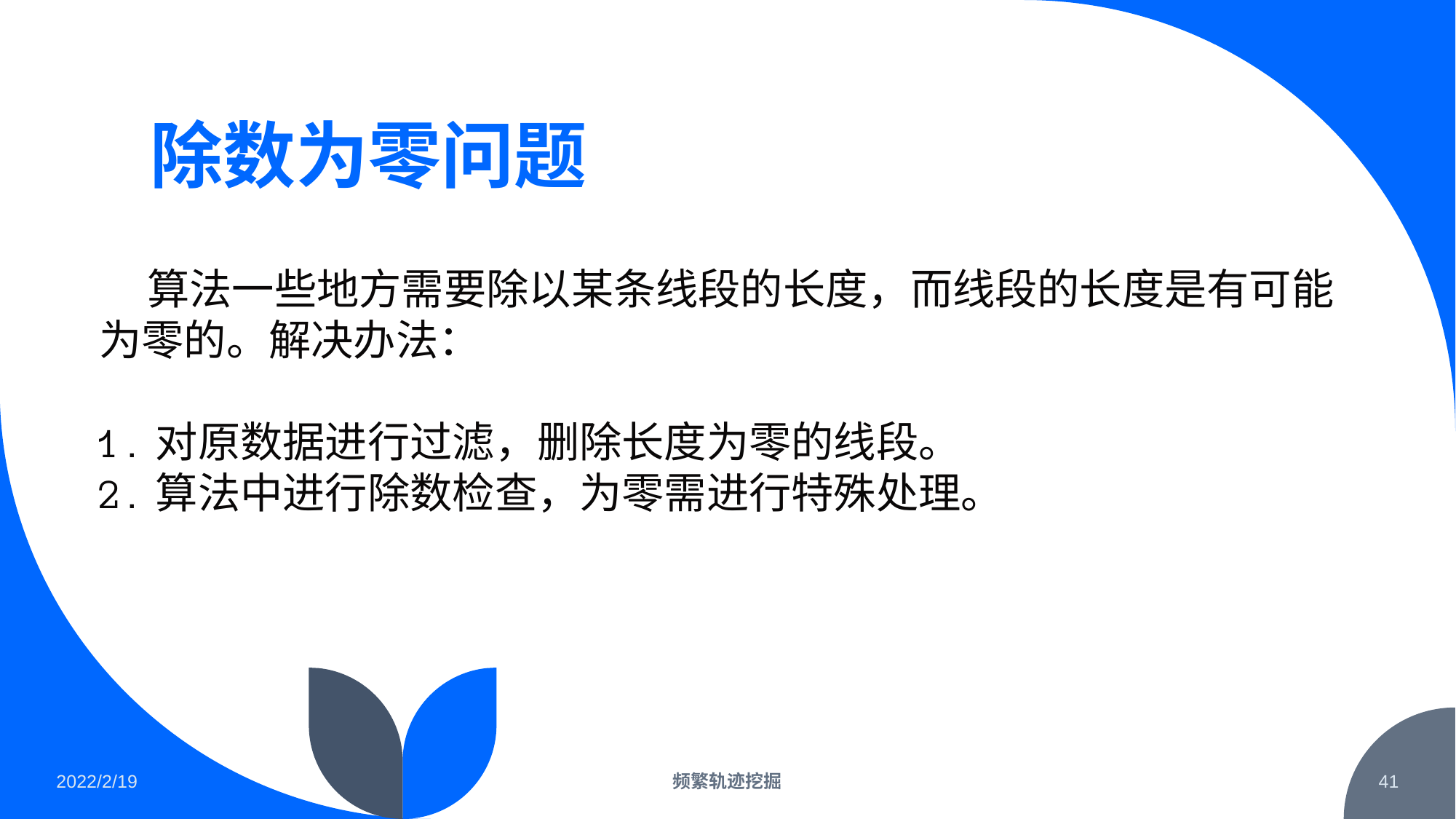

# 除数为零问题
    算法一些地方需要除以某条线段的长度，而线段的长度是有可能为零的。解决办法：

1.对原数据进行过滤，删除长度为零的线段。
2.算法中进行除数检查，为零需进行特殊处理。
2022/2/19
频繁轨迹挖掘
41